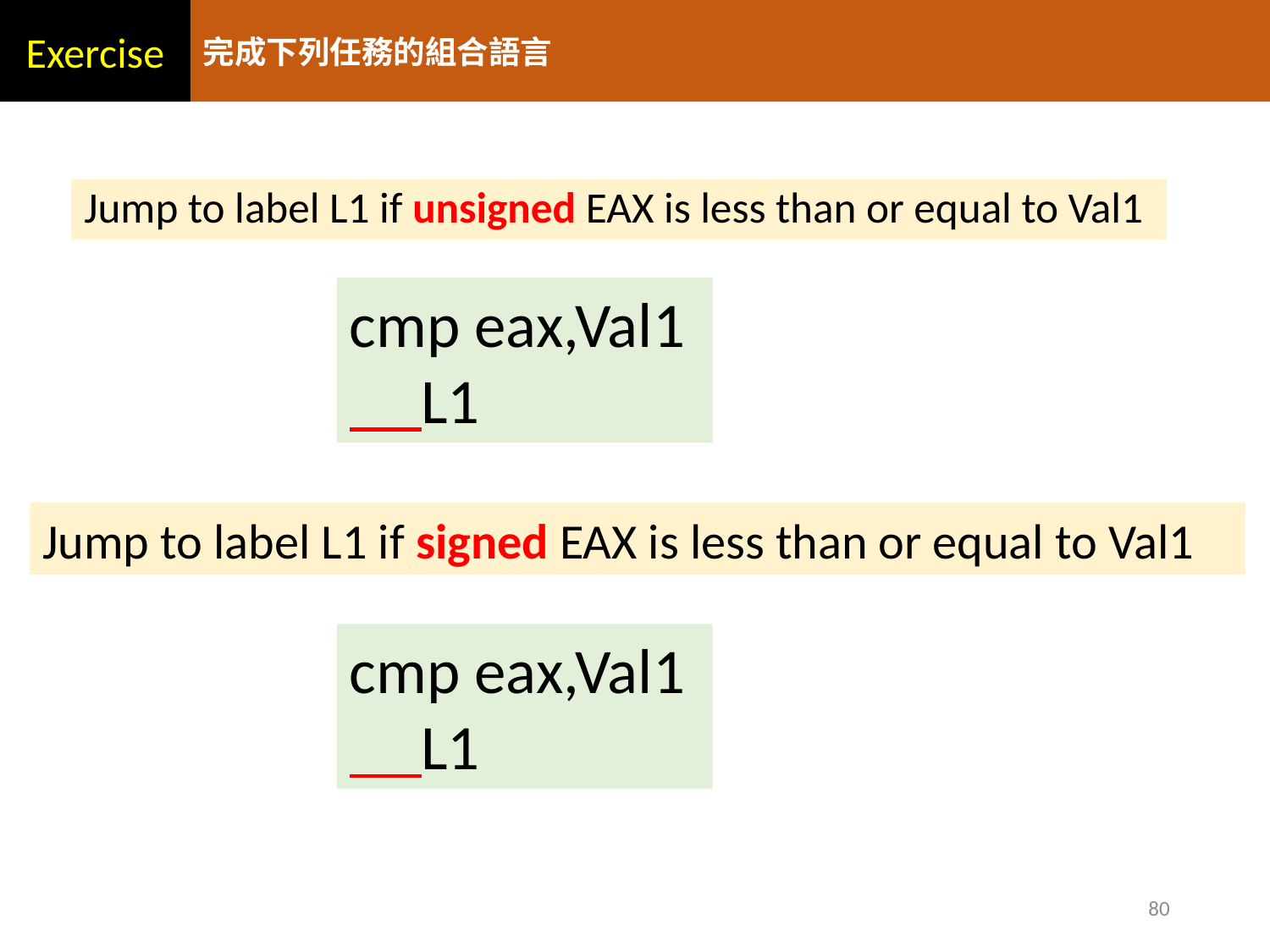

Exercise
完成下列任務的組合語言
Jump to label L1 if unsigned EAX is less than or equal to Val1
cmp eax,Val1
     L1
Jump to label L1 if signed EAX is less than or equal to Val1
cmp eax,Val1
     L1
80